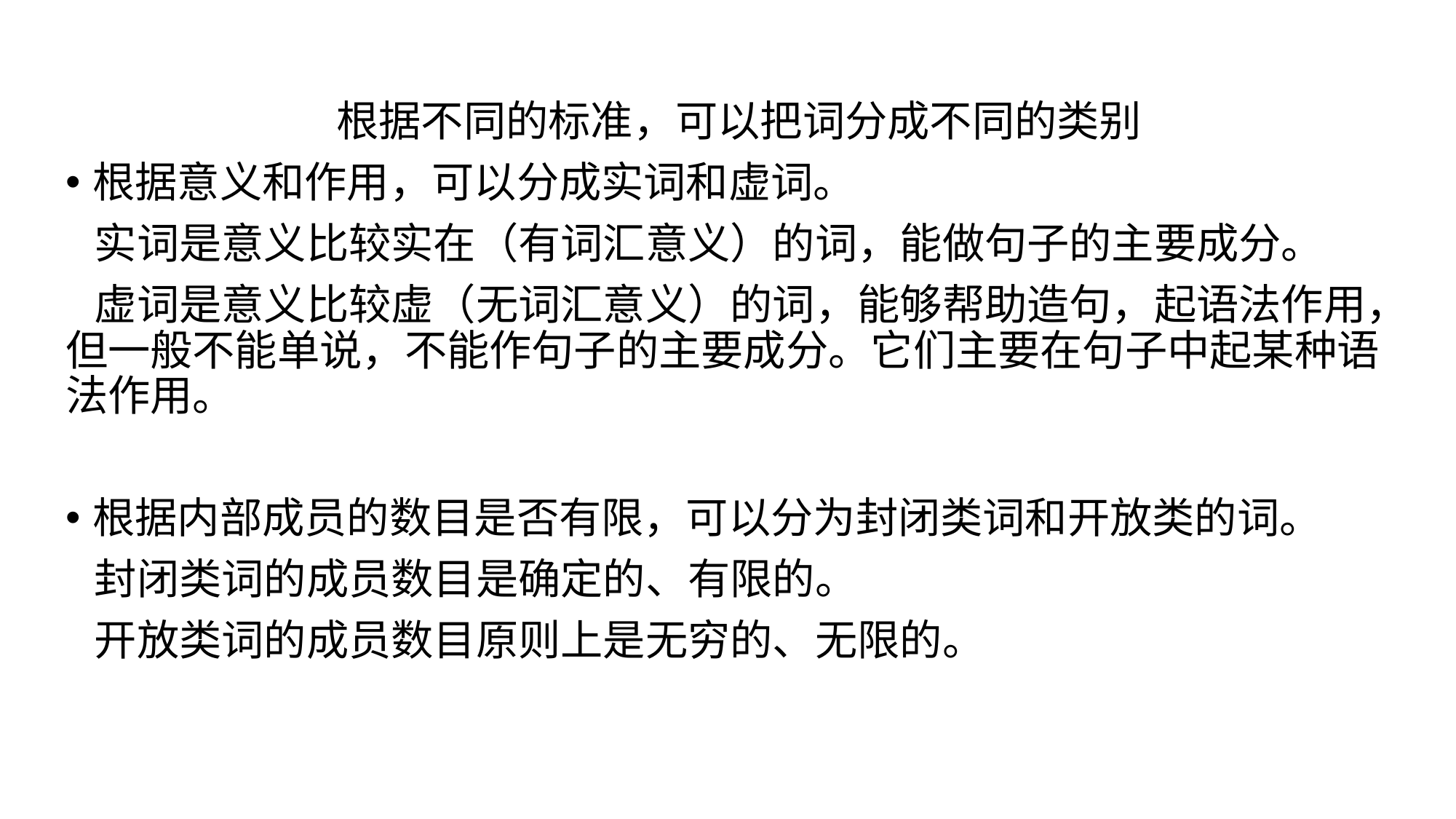

根据不同的标准，可以把词分成不同的类别
根据意义和作用，可以分成实词和虚词。
  实词是意义比较实在（有词汇意义）的词，能做句子的主要成分。
  虚词是意义比较虚（无词汇意义）的词，能够帮助造句，起语法作用，但一般不能单说，不能作句子的主要成分。它们主要在句子中起某种语法作用。

根据内部成员的数目是否有限，可以分为封闭类词和开放类的词。
  封闭类词的成员数目是确定的、有限的。
  开放类词的成员数目原则上是无穷的、无限的。